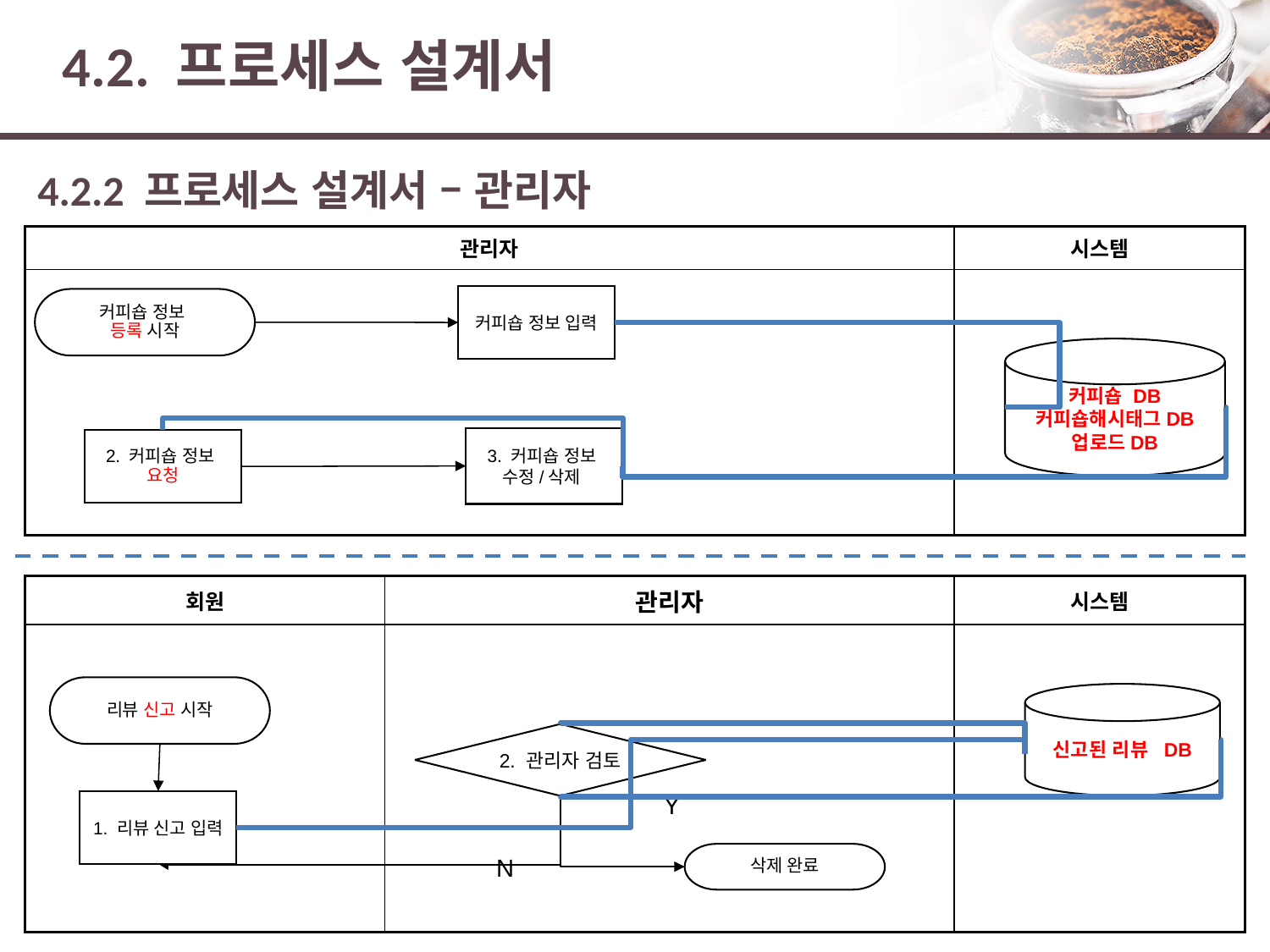

# 4.2. 프로세스 설계서
4.2.2 프로세스 설계서 – 관리자
| 관리자 | 시스템 |
| --- | --- |
|  |  |
커피숍 정보 입력
커피숍 정보
등록 시작
커피숍 DB
커피숍해시태그DB
업로드DB
3. 커피숍 정보
수정/삭제
2. 커피숍 정보
요청
| 회원 | 관리자 | 시스템 |
| --- | --- | --- |
|  |  |  |
리뷰 신고 시작
신고된 리뷰  DB
2. 관리자 검토
Y
1. 리뷰 신고 입력
삭제 완료
N